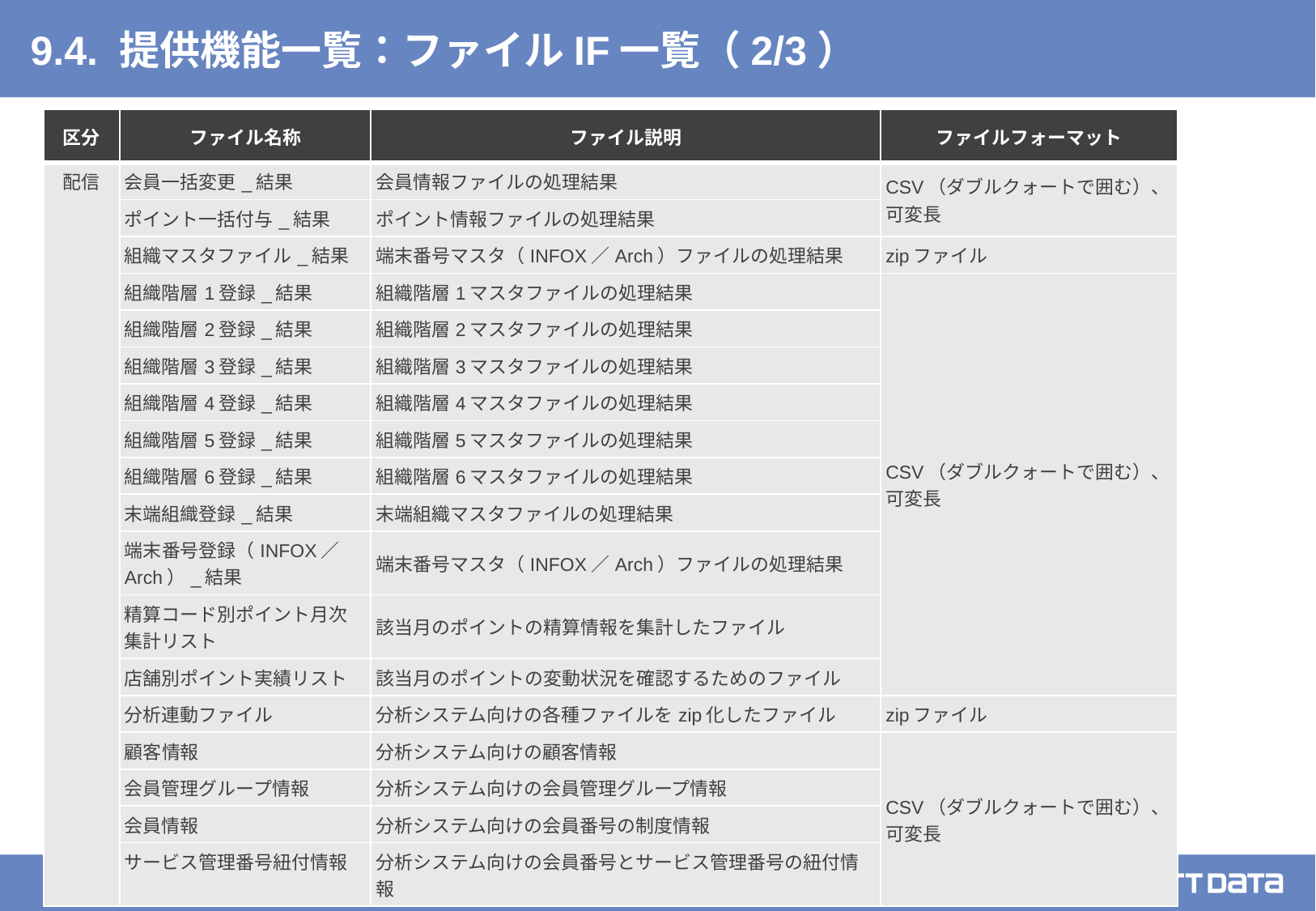

# 9.4. 提供機能一覧：ファイルIF一覧（2/3）
| 区分 | ファイル名称 | ファイル説明 | ファイルフォーマット |
| --- | --- | --- | --- |
| 配信 | 会員一括変更\_結果 | 会員情報ファイルの処理結果 | CSV（ダブルクォートで囲む）、可変長 |
|  | ポイント一括付与\_結果 | ポイント情報ファイルの処理結果 |  |
|  | 組織マスタファイル\_結果 | 端末番号マスタ（INFOX／Arch）ファイルの処理結果 | zipファイル |
|  | 組織階層1登録\_結果 | 組織階層1マスタファイルの処理結果 | CSV（ダブルクォートで囲む）、可変長 |
|  | 組織階層2登録\_結果 | 組織階層2マスタファイルの処理結果 |  |
|  | 組織階層3登録\_結果 | 組織階層3マスタファイルの処理結果 |  |
|  | 組織階層4登録\_結果 | 組織階層4マスタファイルの処理結果 |  |
|  | 組織階層5登録\_結果 | 組織階層5マスタファイルの処理結果 |  |
|  | 組織階層6登録\_結果 | 組織階層6マスタファイルの処理結果 |  |
|  | 末端組織登録\_結果 | 末端組織マスタファイルの処理結果 |  |
|  | 端末番号登録（INFOX／Arch）\_結果 | 端末番号マスタ（INFOX／Arch）ファイルの処理結果 |  |
|  | 精算コード別ポイント月次集計リスト | 該当月のポイントの精算情報を集計したファイル |  |
|  | 店舗別ポイント実績リスト | 該当月のポイントの変動状況を確認するためのファイル |  |
|  | 分析連動ファイル | 分析システム向けの各種ファイルをzip化したファイル | zipファイル |
|  | 顧客情報 | 分析システム向けの顧客情報 | CSV（ダブルクォートで囲む）、可変長 |
|  | 会員管理グループ情報 | 分析システム向けの会員管理グループ情報 |  |
|  | 会員情報 | 分析システム向けの会員番号の制度情報 |  |
|  | サービス管理番号紐付情報 | 分析システム向けの会員番号とサービス管理番号の紐付情報 |  |